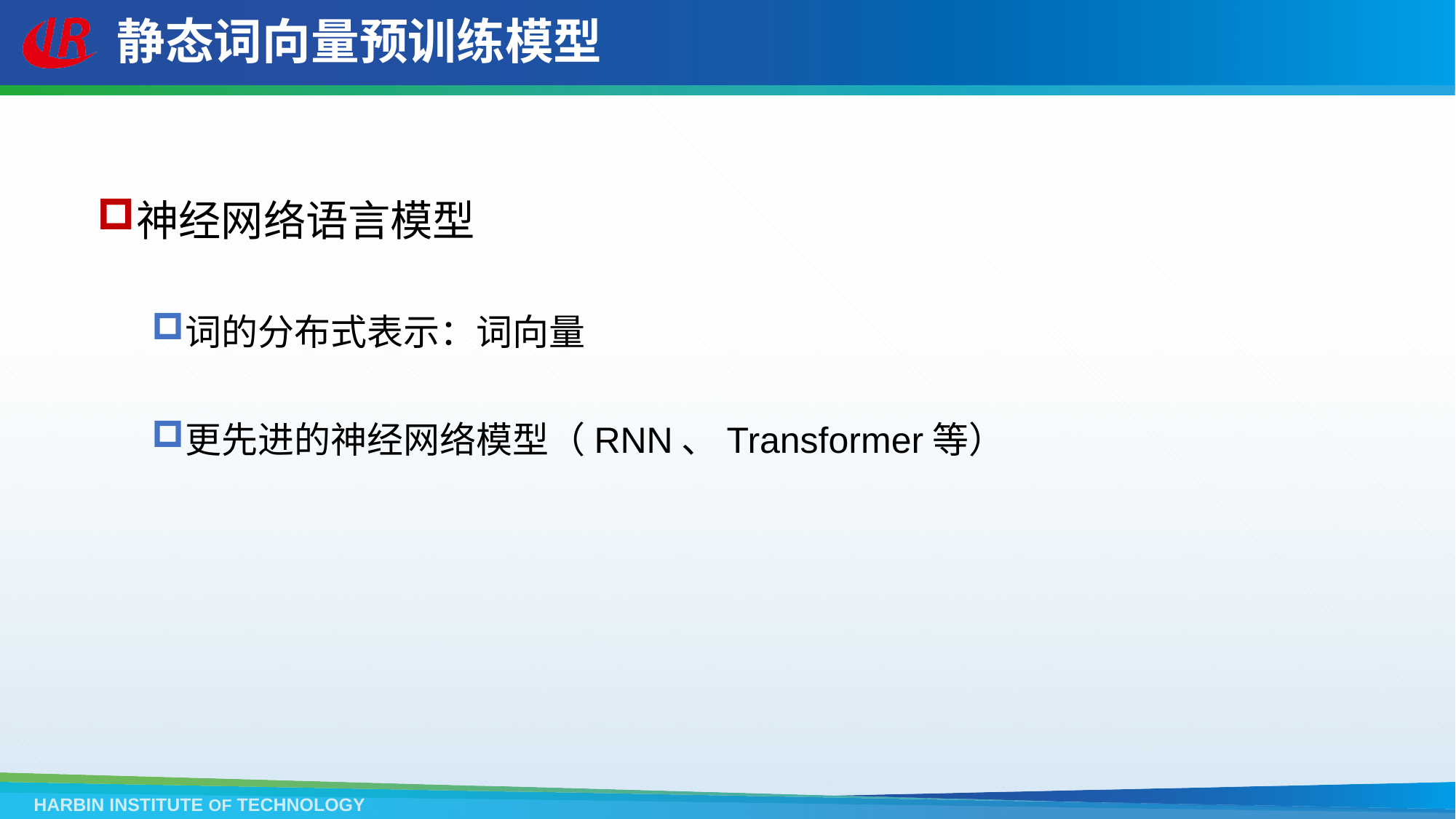

# 静态词向量预训练模型

神经网络语言模型

词的分布式表示：词向量

更先进的神经网络模型（RNN、Transformer等）

3
HARBIN INSTITUTE OF TECHNOLOGY